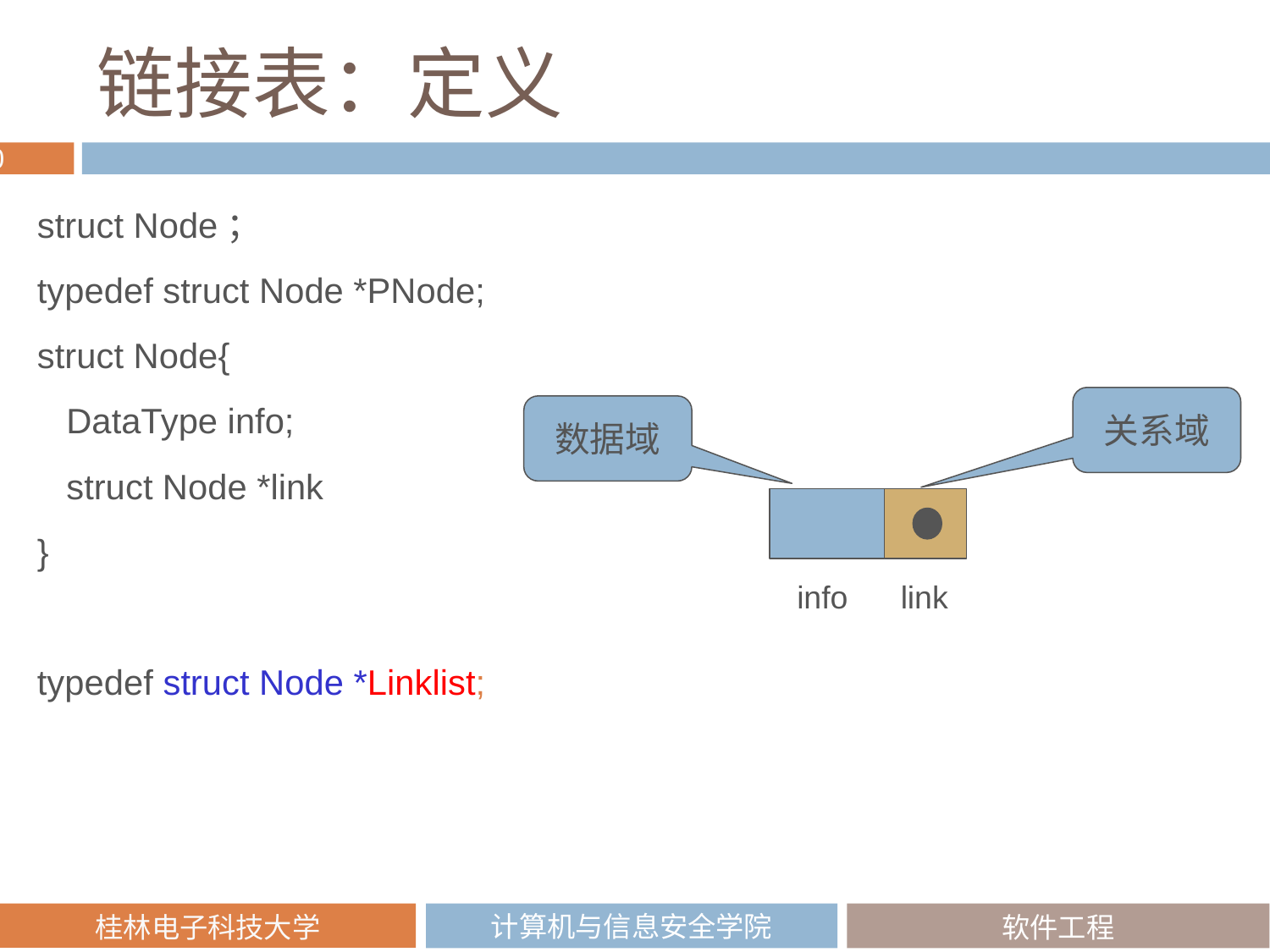

# 链接表：定义
struct Node；
typedef struct Node *PNode;
struct Node{
   DataType info;
   struct Node *link
}

typedef struct Node *Linklist;

关系域
数据域

info
link